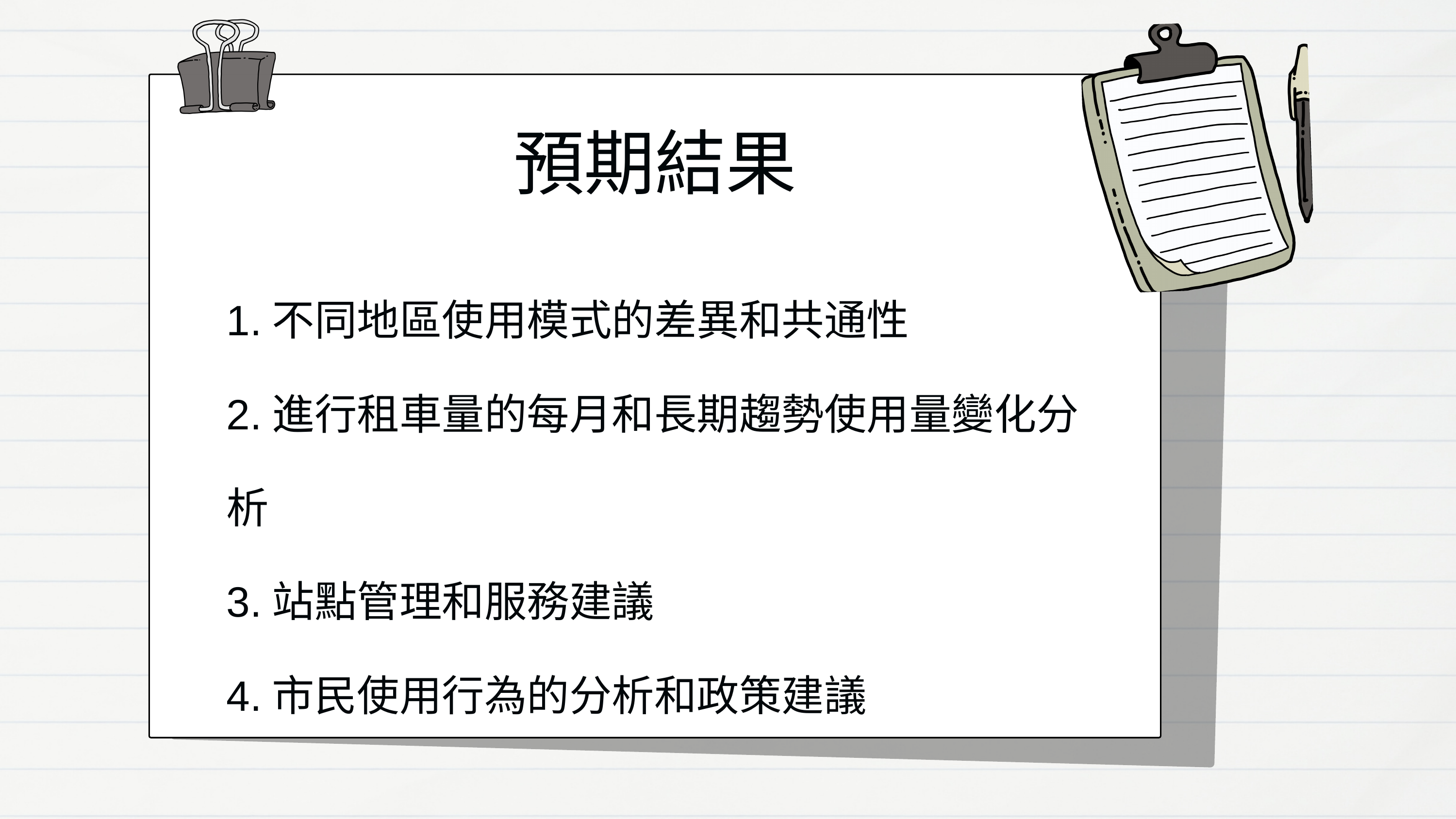

預期結果

1.不同地區使用模式的差異和共通性
2.進行租車量的每月和長期趨勢使用量變化分析
3.站點管理和服務建議
4.市民使用行為的分析和政策建議